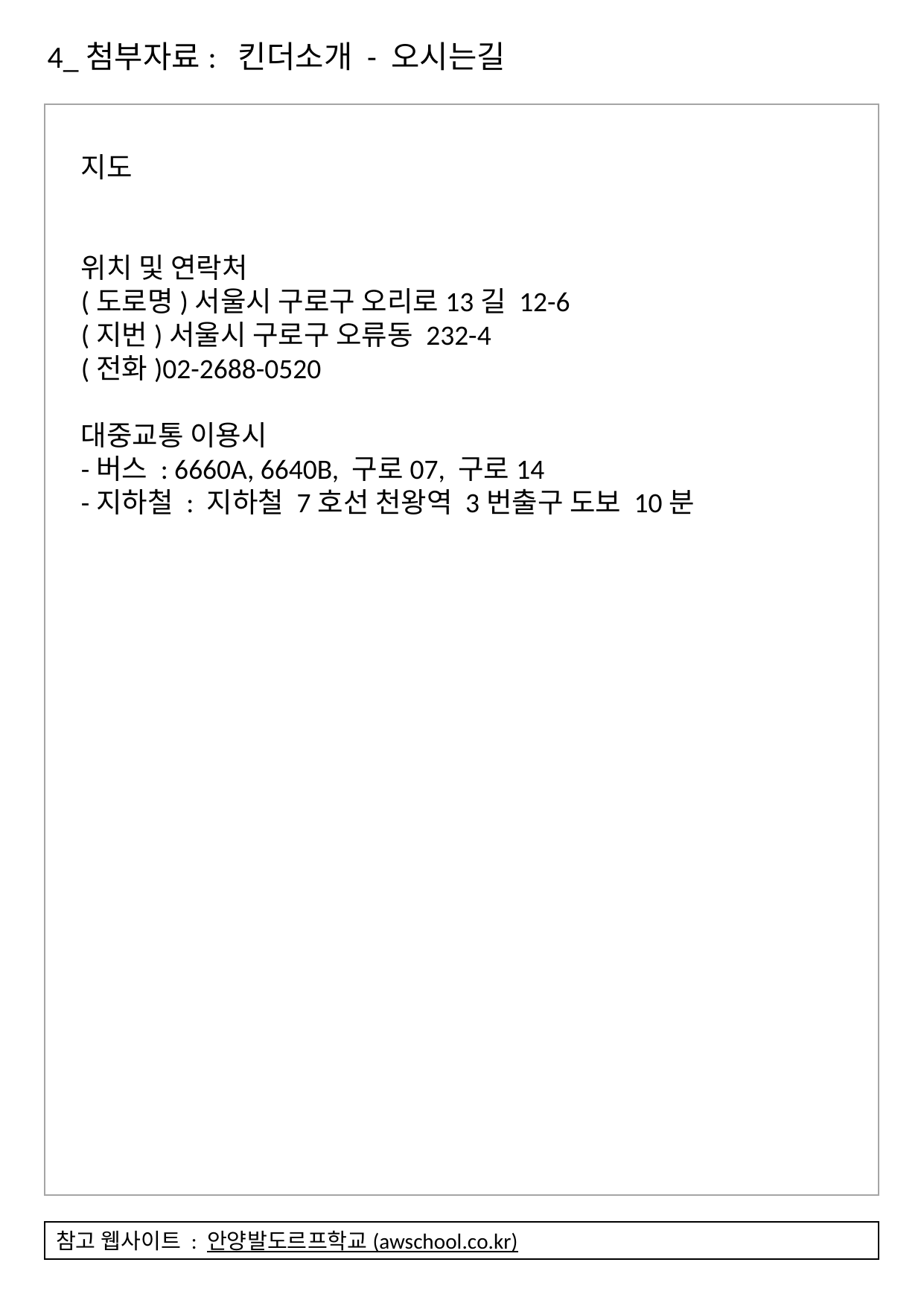

4_첨부자료:  킨더소개 - 오시는길

지도

위치 및 연락처
(도로명)서울시 구로구 오리로13길 12-6
(지번)서울시 구로구 오류동 232-4
(전화)02-2688-0520

대중교통 이용시
-버스 : 6660A, 6640B, 구로07, 구로14
-지하철 : 지하철 7호선 천왕역 3번출구 도보 10분

참고 웹사이트 : 안양발도르프학교 (awschool.co.kr)